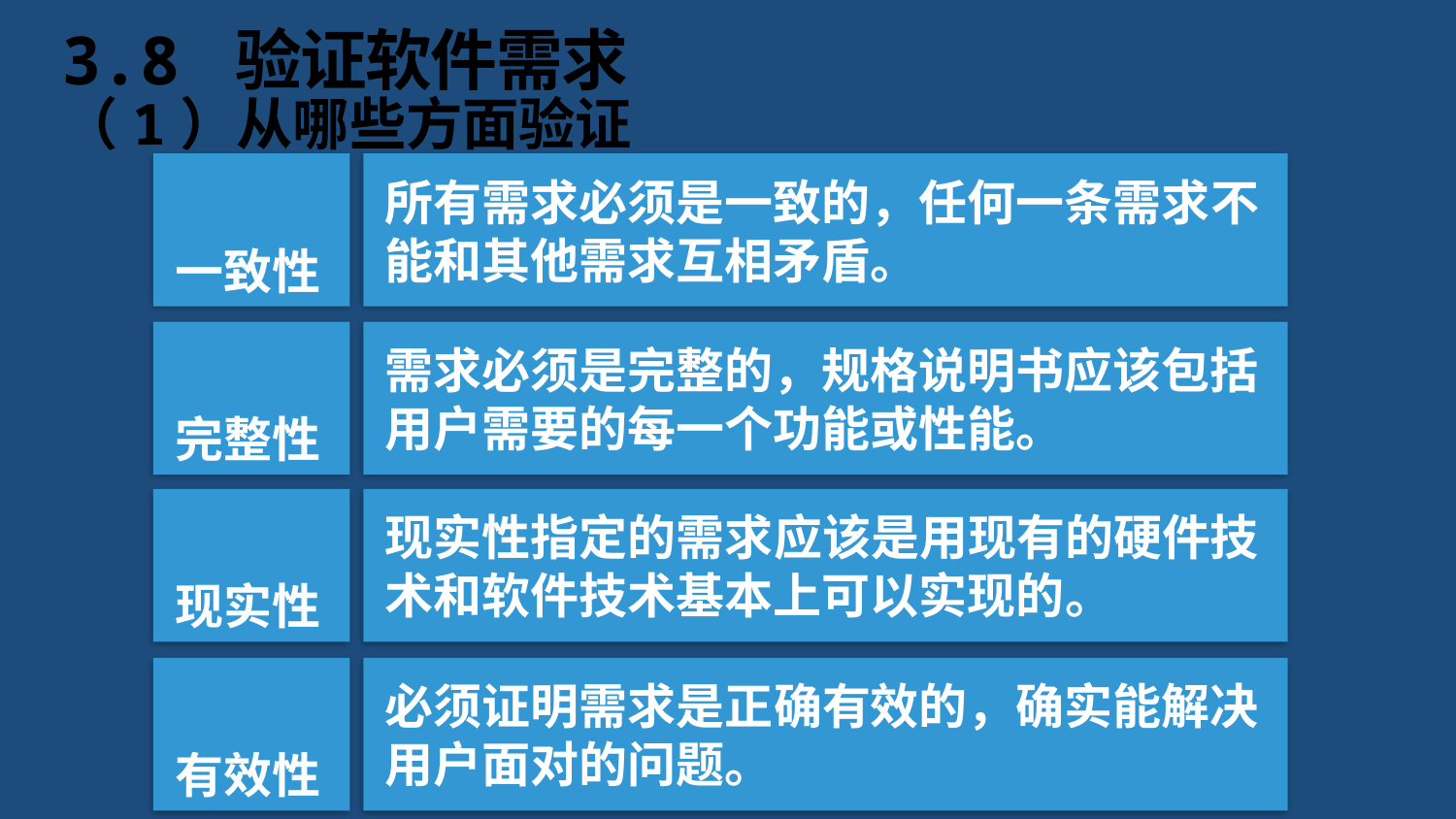

# 3.8 验证软件需求
（1）从哪些方面验证
所有需求必须是一致的，任何一条需求不能和其他需求互相矛盾。
一致性
完整性
需求必须是完整的，规格说明书应该包括用户需要的每一个功能或性能。
现实性
现实性指定的需求应该是用现有的硬件技术和软件技术基本上可以实现的。
有效性
必须证明需求是正确有效的，确实能解决用户面对的问题。